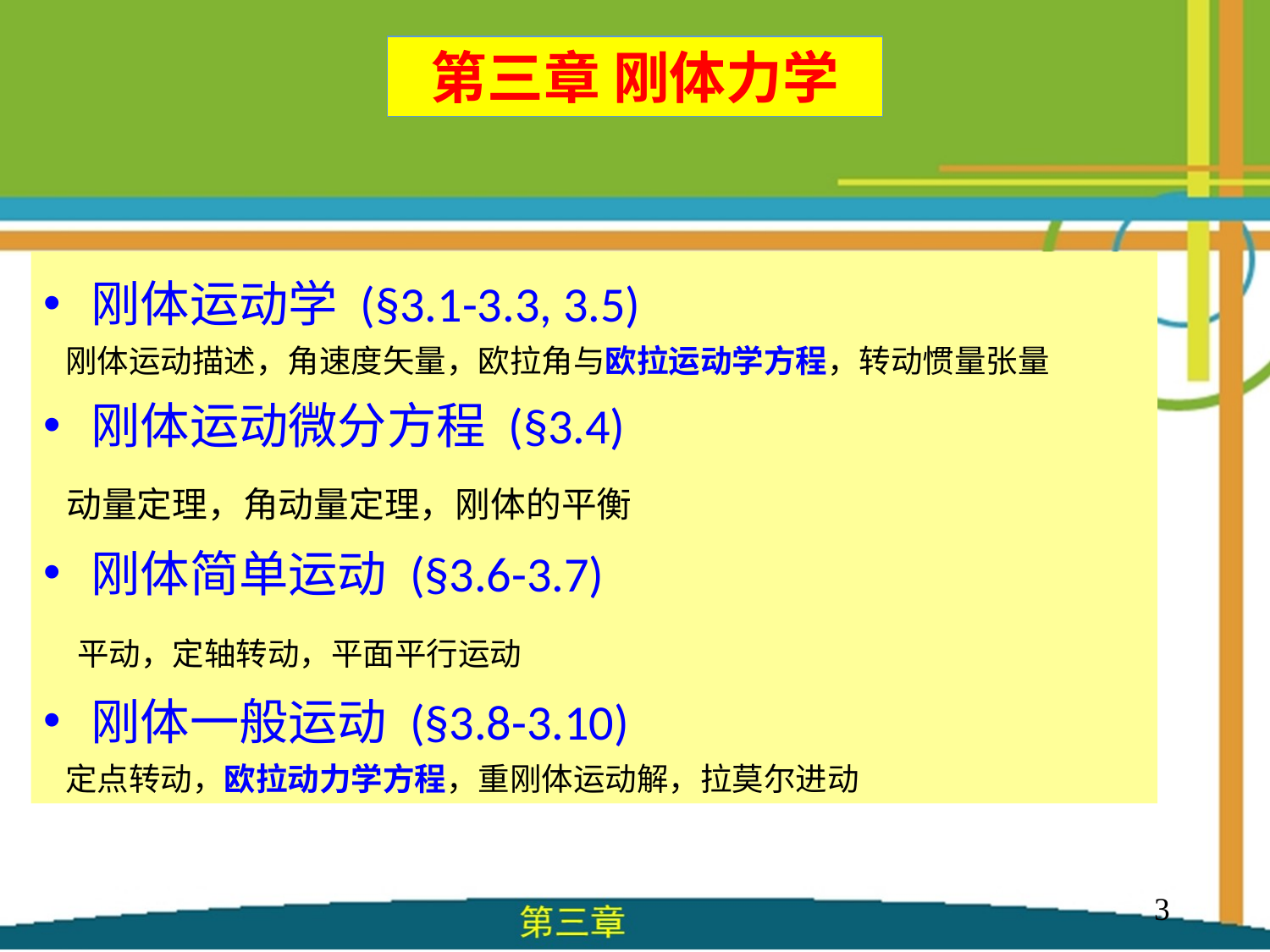

第三章 刚体力学
刚体运动学 (§3.1-3.3, 3.5)
  刚体运动描述，角速度矢量，欧拉角与欧拉运动学方程，转动惯量张量
刚体运动微分方程 (§3.4)
 动量定理，角动量定理，刚体的平衡
刚体简单运动 (§3.6-3.7)
  平动，定轴转动，平面平行运动
刚体一般运动 (§3.8-3.10)
  定点转动，欧拉动力学方程，重刚体运动解，拉莫尔进动
3